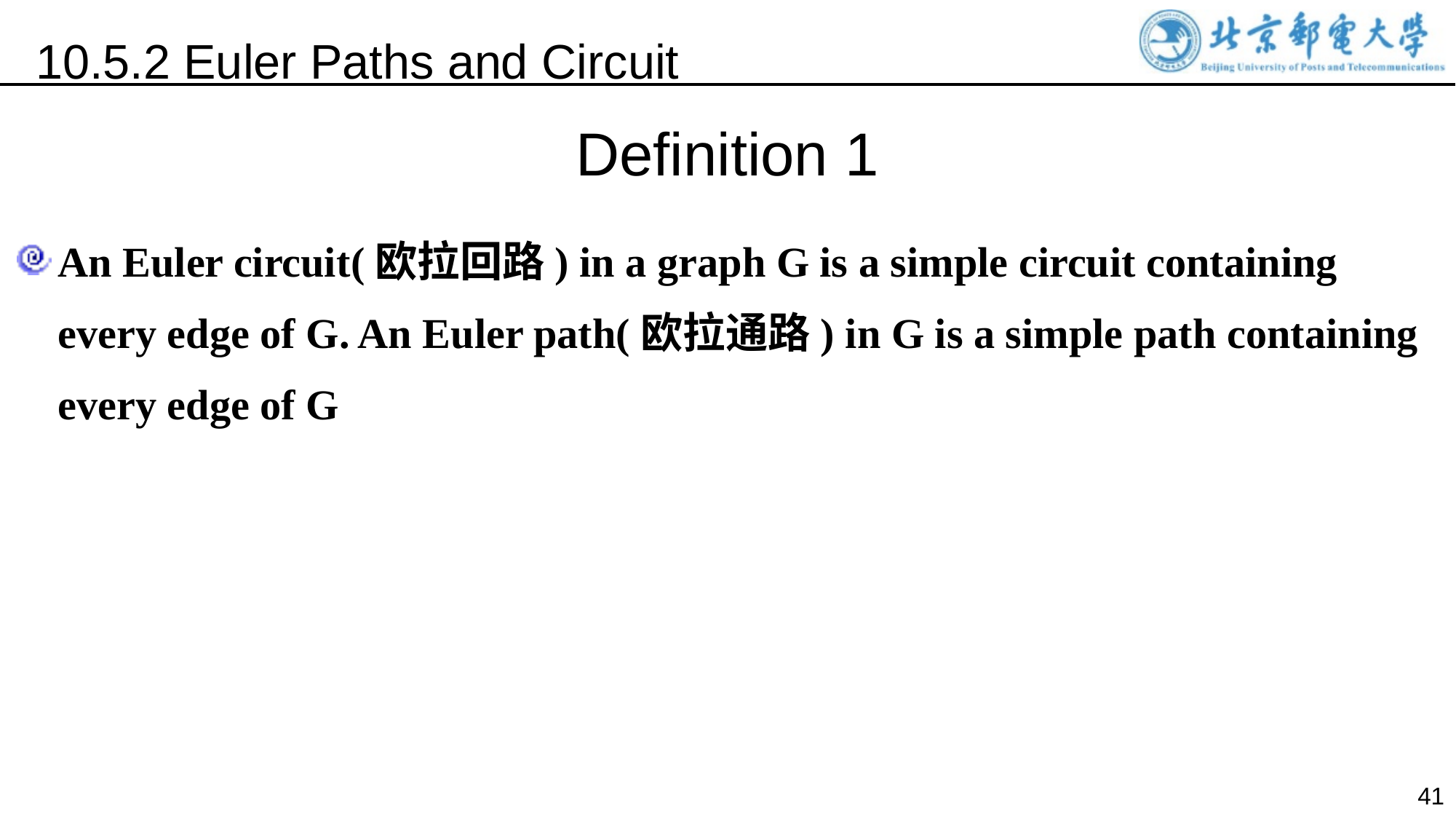

10.5.2 Euler Paths and Circuit
Definition 1
An Euler circuit(欧拉回路) in a graph G is a simple circuit containing every edge of G. An Euler path(欧拉通路) in G is a simple path containing every edge of G